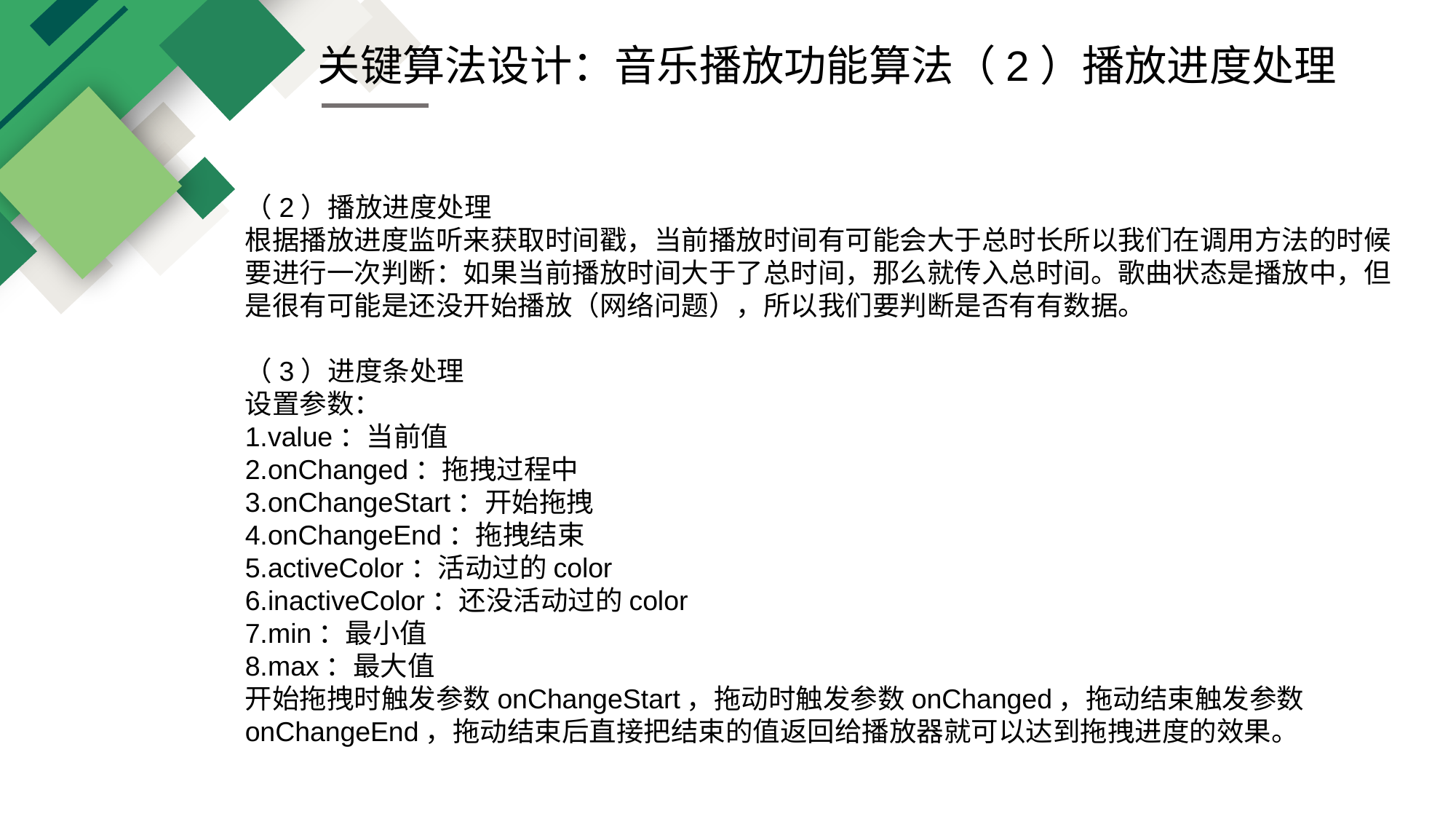

关键算法设计：音乐播放功能算法（2）播放进度处理
（2）播放进度处理
根据播放进度监听来获取时间戳，当前播放时间有可能会大于总时长所以我们在调用方法的时候要进行一次判断：如果当前播放时间大于了总时间，那么就传入总时间。歌曲状态是播放中，但是很有可能是还没开始播放（网络问题），所以我们要判断是否有有数据。

（3）进度条处理
设置参数：
1.value：当前值
2.onChanged：拖拽过程中
3.onChangeStart：开始拖拽
4.onChangeEnd：拖拽结束
5.activeColor：活动过的color
6.inactiveColor：还没活动过的color
7.min：最小值
8.max：最大值
开始拖拽时触发参数onChangeStart，拖动时触发参数onChanged，拖动结束触发参数onChangeEnd，拖动结束后直接把结束的值返回给播放器就可以达到拖拽进度的效果。